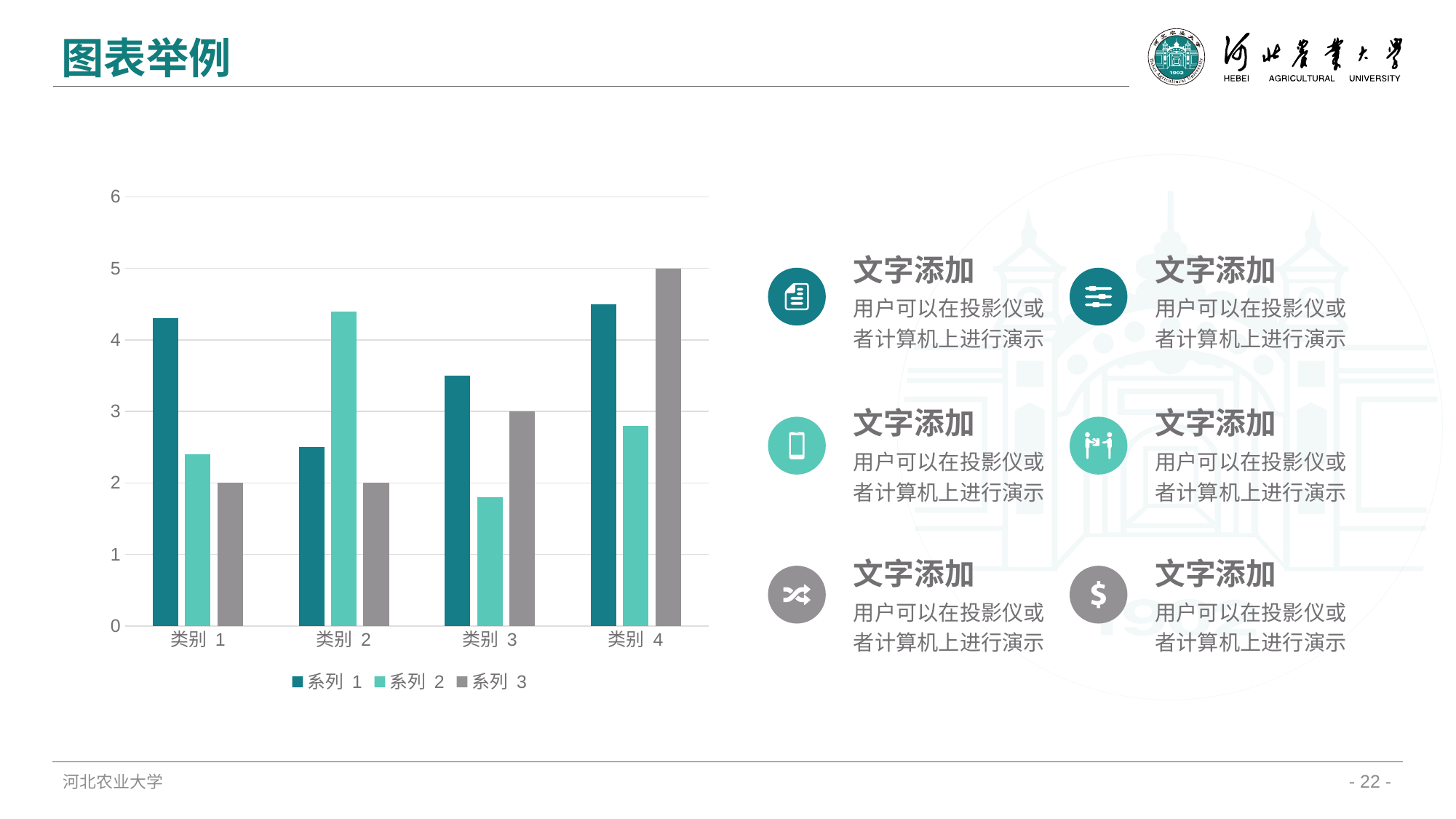

图表举例

### Chart

| Category | 系列 1 | 系列 2 | 系列 3 |
|---|---|---|---|
| 类别 1 | 4.3 | 2.4 | 2.0 |
| 类别 2 | 2.5 | 4.4 | 2.0 |
| 类别 3 | 3.5 | 1.8 | 3.0 |
| 类别 4 | 4.5 | 2.8 | 5.0 |
文字添加
文字添加
用户可以在投影仪或者计算机上进行演示
用户可以在投影仪或者计算机上进行演示

文字添加
文字添加
用户可以在投影仪或者计算机上进行演示
用户可以在投影仪或者计算机上进行演示

文字添加
文字添加
用户可以在投影仪或者计算机上进行演示
用户可以在投影仪或者计算机上进行演示

河北农业大学
- 22 -